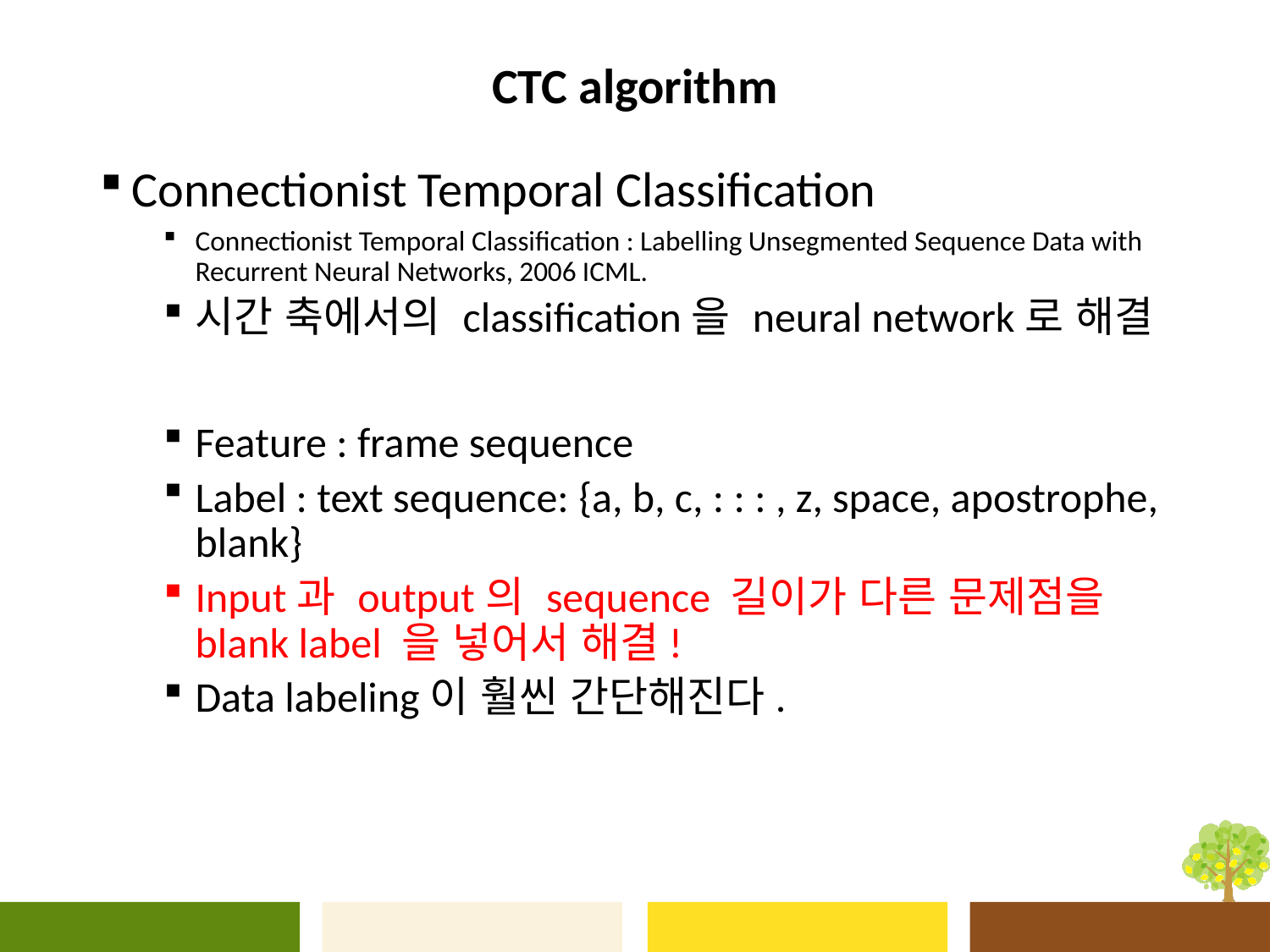

# CTC algorithm
Connectionist Temporal Classification
Connectionist Temporal Classification : Labelling Unsegmented Sequence Data with Recurrent Neural Networks, 2006 ICML.
시간 축에서의 classification을 neural network로 해결

Feature : frame sequence
Label : text sequence: {a, b, c, : : : , z, space, apostrophe, blank}
Input과 output의 sequence 길이가 다른 문제점을 blank label 을 넣어서 해결!
Data labeling이 훨씬 간단해진다.